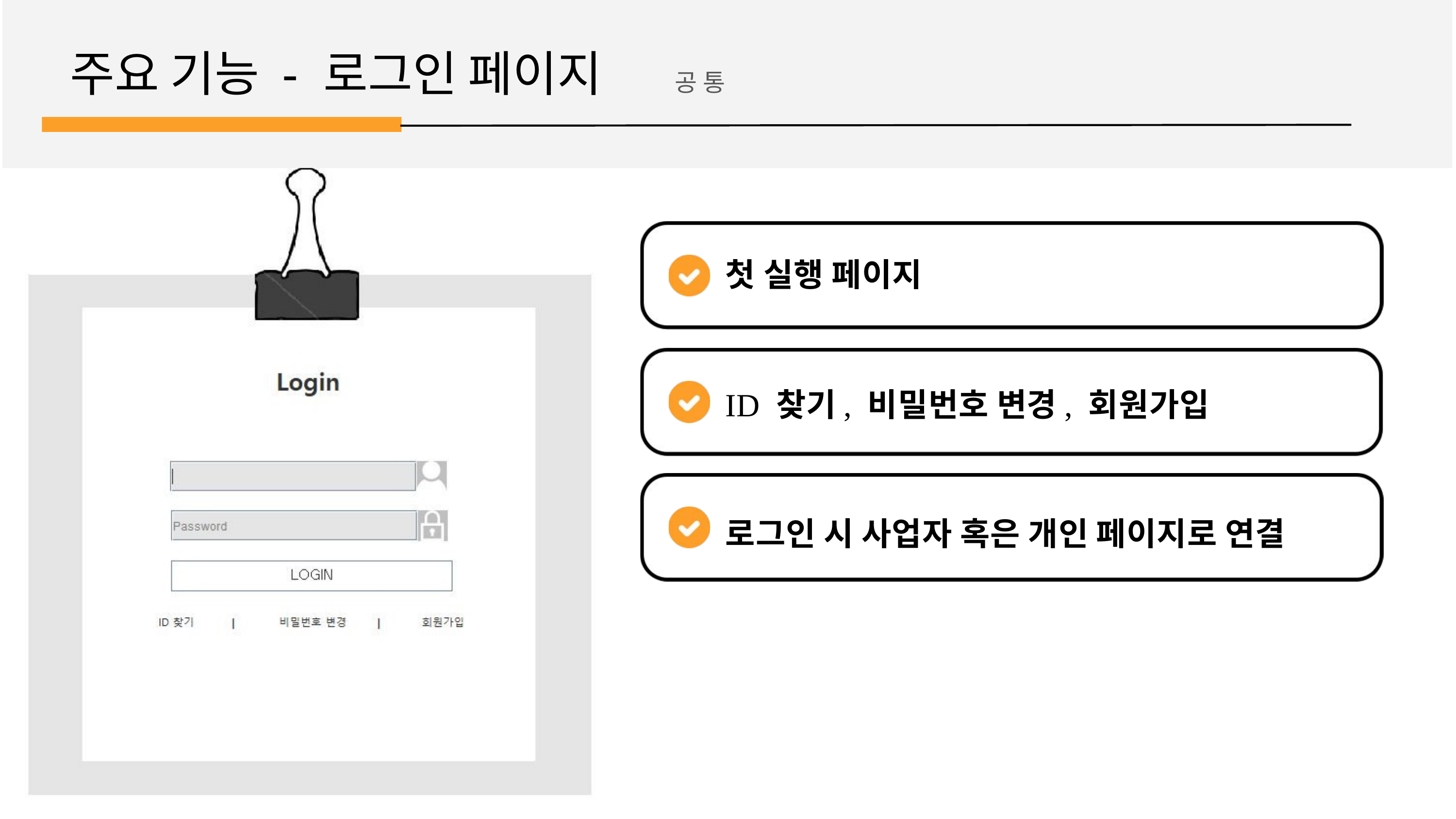

# 주요 기능 - 로그인 페이지	공 통

첫 실행 페이지

ID 찾기, 비밀번호 변경, 회원가입

로그인 시 사업자 혹은 개인 페이지로 연결